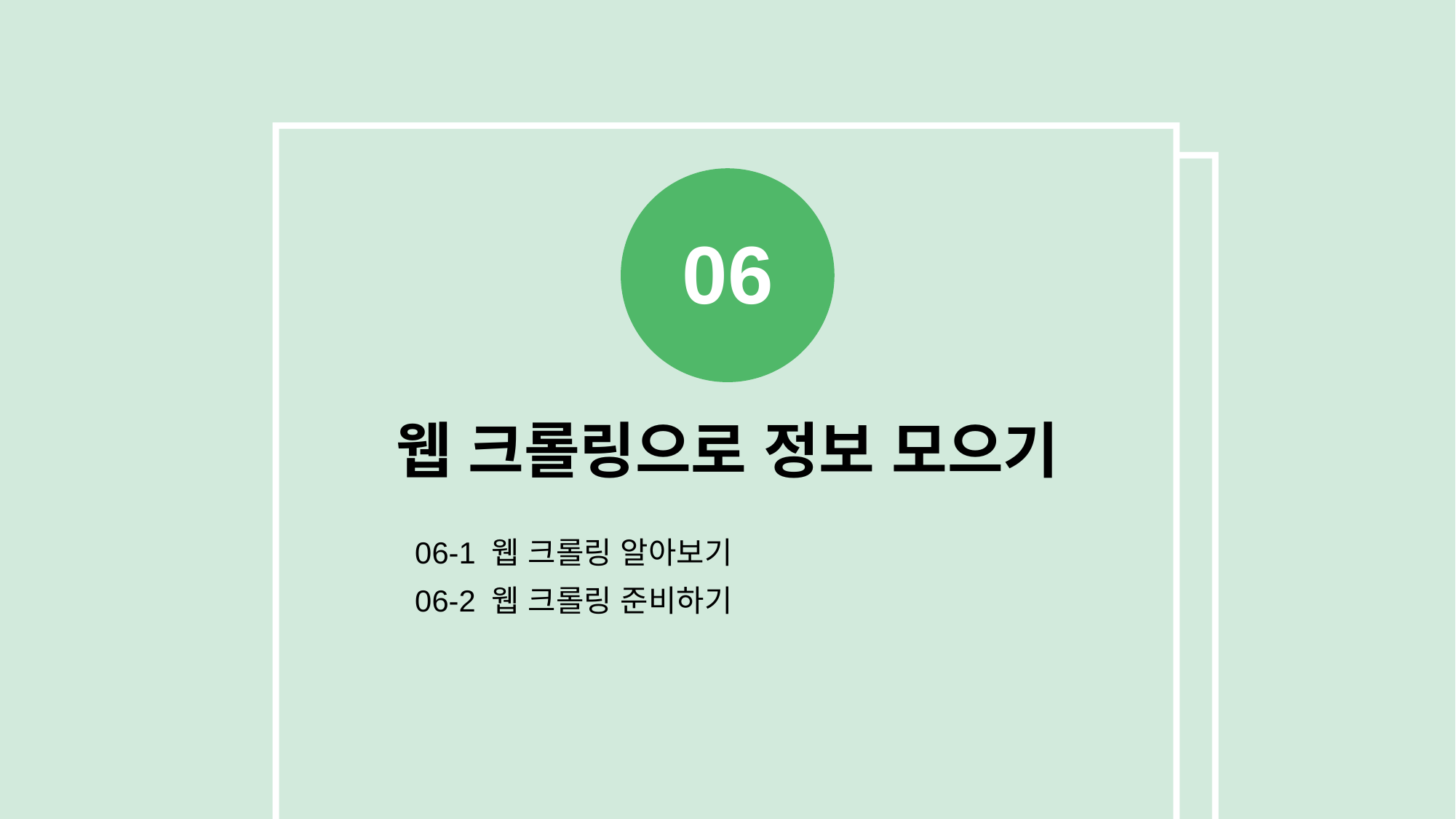

06
웹 크롤링으로 정보 모으기
06-1 웹 크롤링 알아보기
06-2 웹 크롤링 준비하기